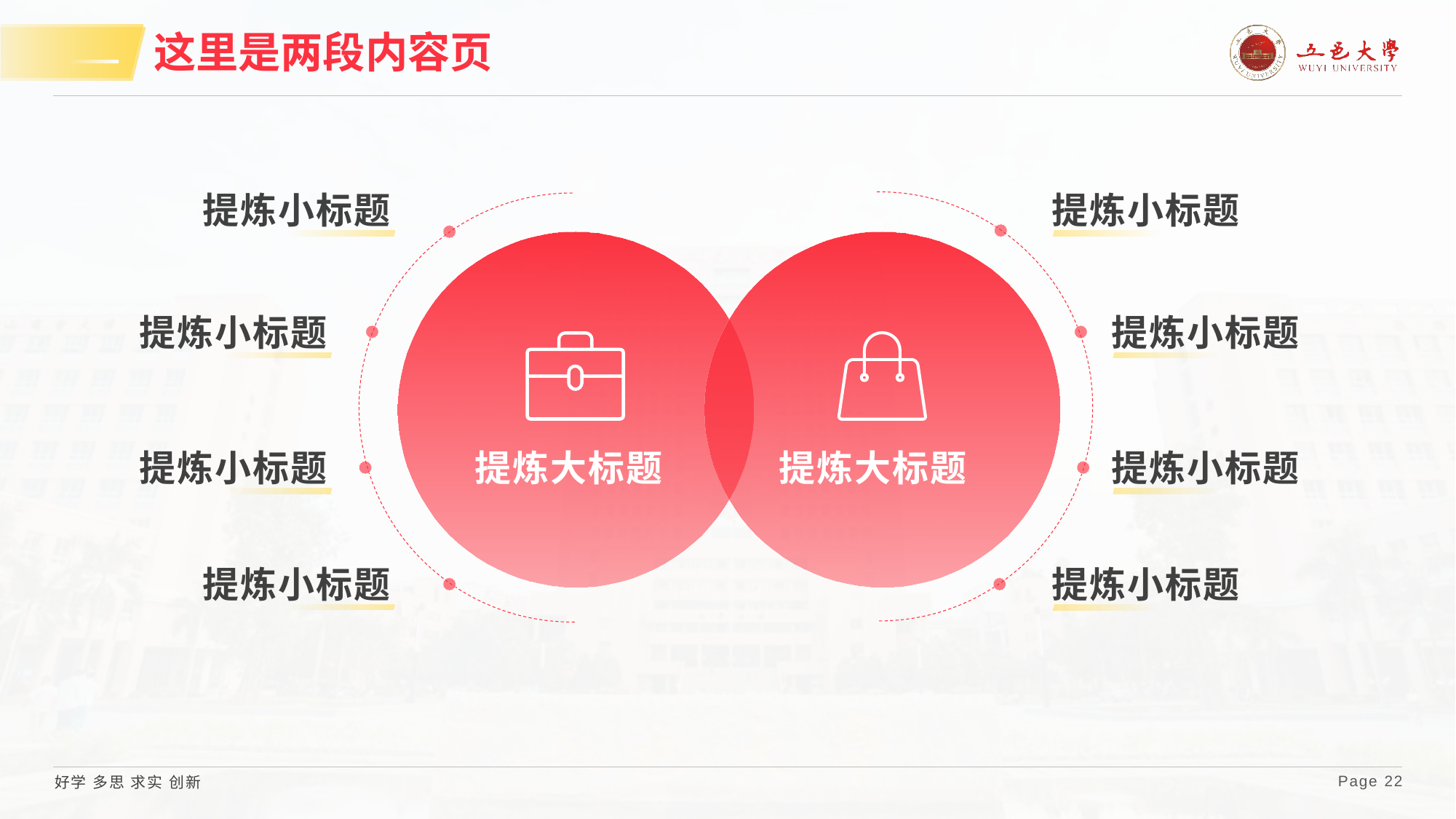

# 这里是两段内容页
提炼小标题
提炼小标题

提炼小标题
提炼小标题

提炼小标题
提炼大标题
提炼大标题
提炼小标题

提炼小标题
提炼小标题